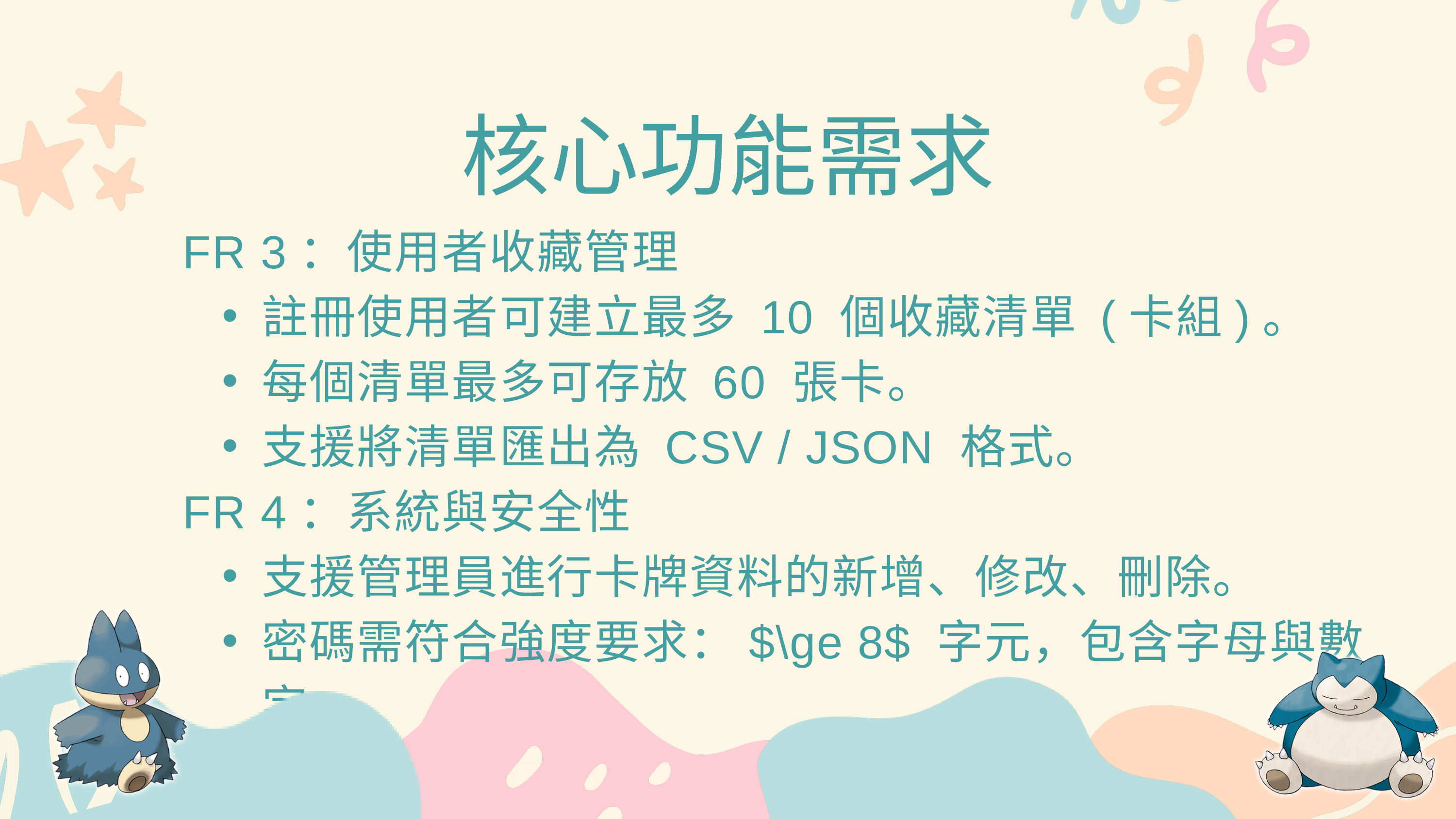

核心功能需求
FR 3：使用者收藏管理
註冊使用者可建立最多 10 個收藏清單 (卡組)。
每個清單最多可存放 60 張卡。
支援將清單匯出為 CSV / JSON 格式。
FR 4：系統與安全性
支援管理員進行卡牌資料的新增、修改、刪除。
密碼需符合強度要求：$\ge 8$ 字元，包含字母與數字。